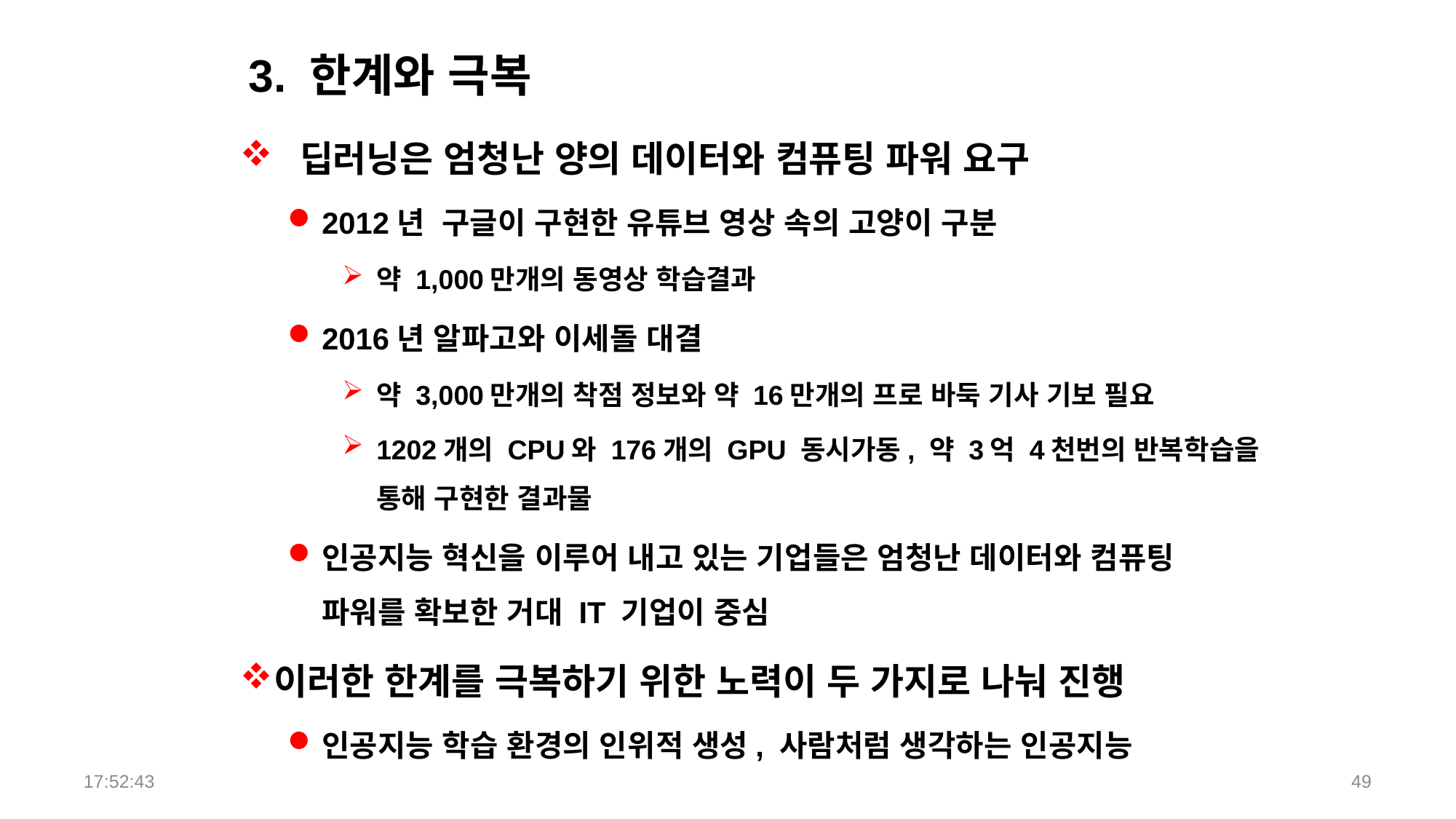

# 3. 한계와 극복
 딥러닝은 엄청난 양의 데이터와 컴퓨팅 파워 요구
2012년  구글이 구현한 유튜브 영상 속의 고양이 구분
약 1,000만개의 동영상 학습결과
2016년 알파고와 이세돌 대결
약 3,000만개의 착점 정보와 약 16만개의 프로 바둑 기사 기보 필요
1202개의 CPU와 176개의 GPU 동시가동, 약 3억 4천번의 반복학습을 통해 구현한 결과물
인공지능 혁신을 이루어 내고 있는 기업들은 엄청난 데이터와 컴퓨팅 파워를 확보한 거대 IT 기업이 중심
이러한 한계를 극복하기 위한 노력이 두 가지로 나눠 진행
인공지능 학습 환경의 인위적 생성, 사람처럼 생각하는 인공지능
17:52:43
49